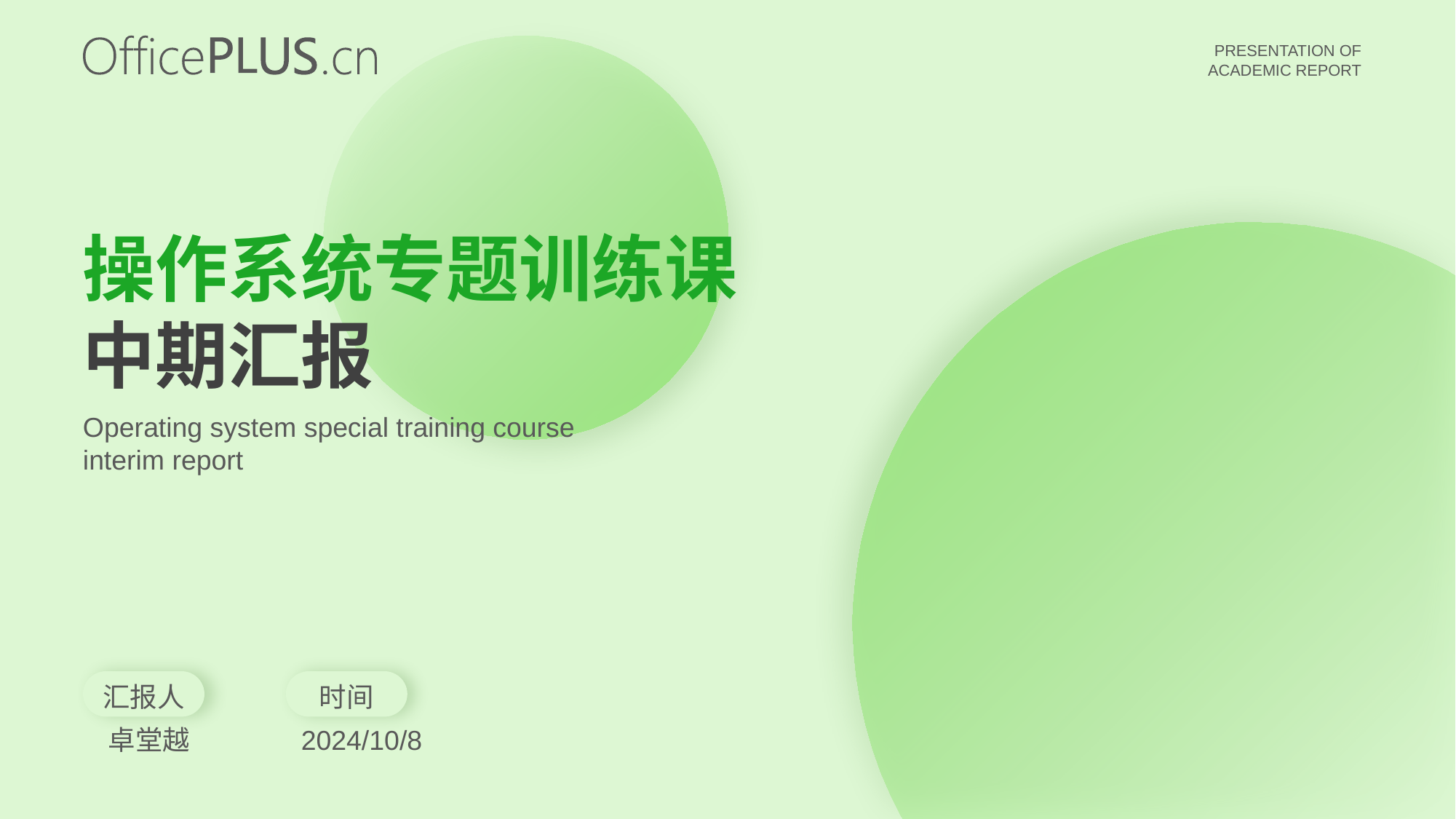

操作系统专题训练课
中期汇报
Operating system special training course
interim report

汇报人
时间
   卓堂越
  2024/10/8